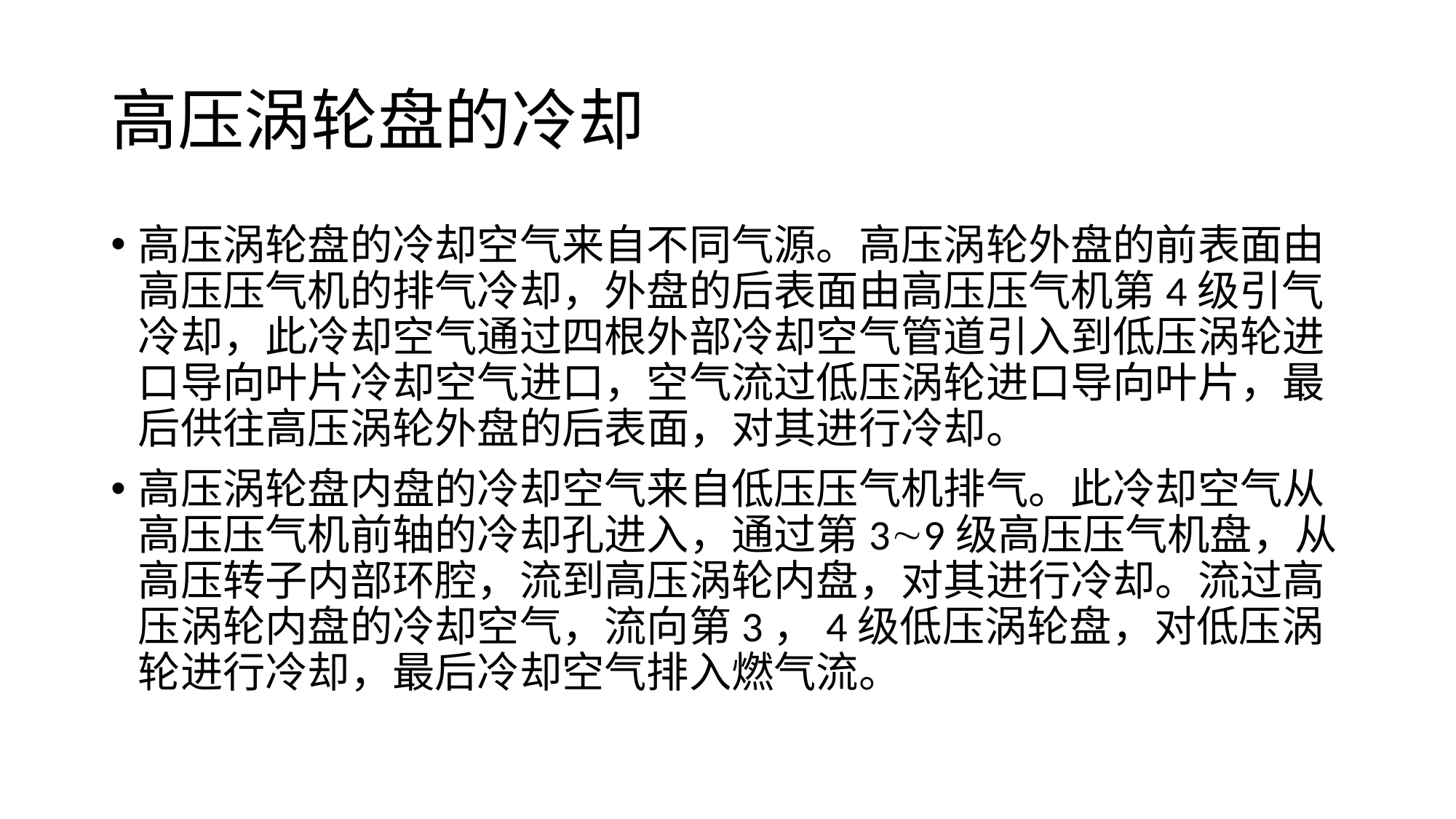

# 高压涡轮盘的冷却
高压涡轮盘的冷却空气来自不同气源。高压涡轮外盘的前表面由高压压气机的排气冷却，外盘的后表面由高压压气机第4级引气冷却，此冷却空气通过四根外部冷却空气管道引入到低压涡轮进口导向叶片冷却空气进口，空气流过低压涡轮进口导向叶片，最后供往高压涡轮外盘的后表面，对其进行冷却。
高压涡轮盘内盘的冷却空气来自低压压气机排气。此冷却空气从高压压气机前轴的冷却孔进入，通过第3∼9级高压压气机盘，从高压转子内部环腔，流到高压涡轮内盘，对其进行冷却。流过高压涡轮内盘的冷却空气，流向第3，4级低压涡轮盘，对低压涡轮进行冷却，最后冷却空气排入燃气流。